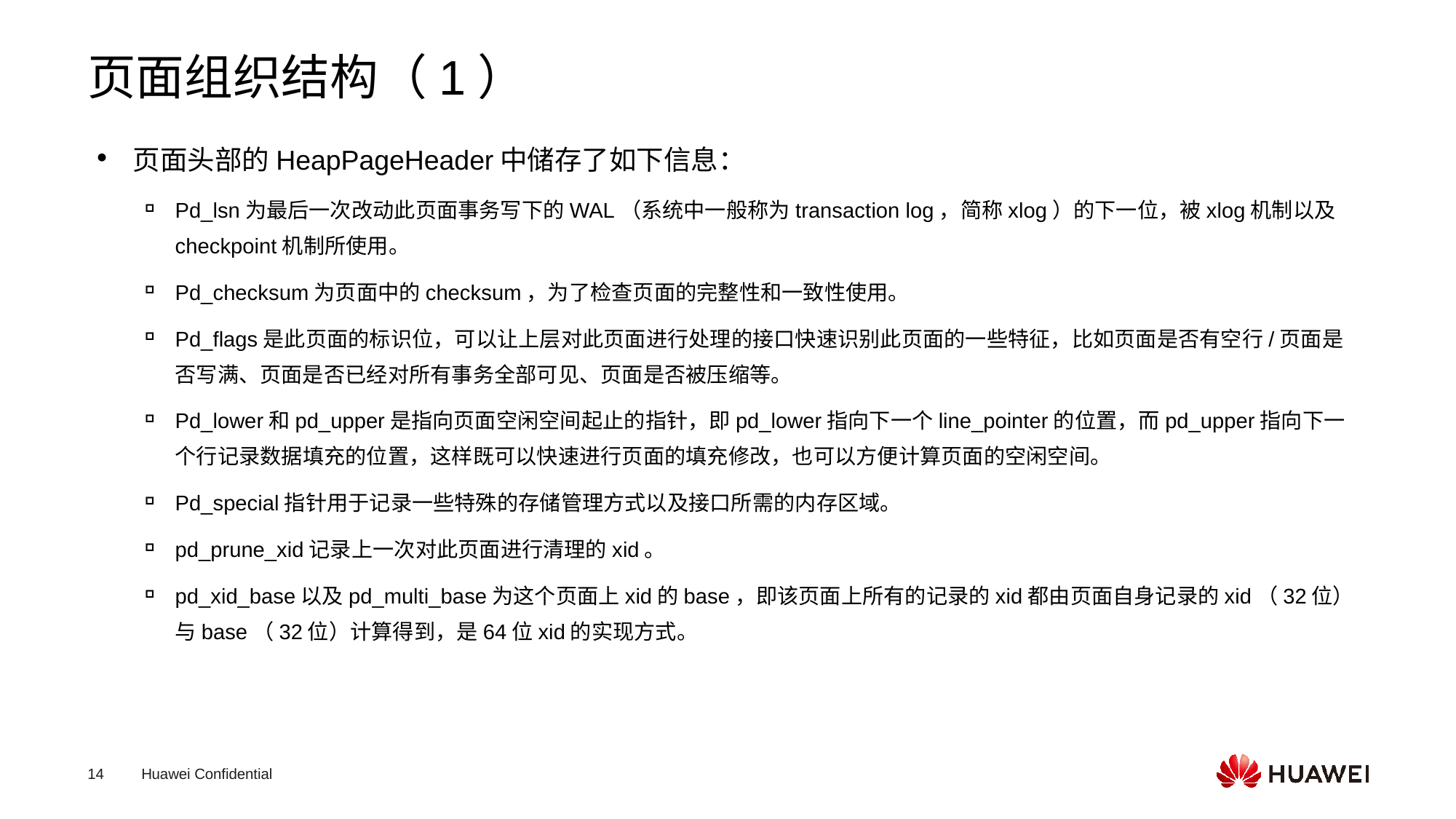

# 页面组织结构（1）
页面头部的HeapPageHeader中储存了如下信息：
Pd_lsn为最后一次改动此页面事务写下的WAL（系统中一般称为transaction log，简称xlog）的下一位，被xlog机制以及checkpoint机制所使用。
Pd_checksum为页面中的checksum，为了检查页面的完整性和一致性使用。
Pd_flags是此页面的标识位，可以让上层对此页面进行处理的接口快速识别此页面的一些特征，比如页面是否有空行/页面是否写满、页面是否已经对所有事务全部可见、页面是否被压缩等。
Pd_lower和pd_upper是指向页面空闲空间起止的指针，即pd_lower指向下一个line_pointer的位置，而pd_upper指向下一个行记录数据填充的位置，这样既可以快速进行页面的填充修改，也可以方便计算页面的空闲空间。
Pd_special指针用于记录一些特殊的存储管理方式以及接口所需的内存区域。
pd_prune_xid记录上一次对此页面进行清理的xid。
pd_xid_base以及pd_multi_base为这个页面上xid的base，即该页面上所有的记录的xid都由页面自身记录的xid（32位）与base（32位）计算得到，是64位xid的实现方式。